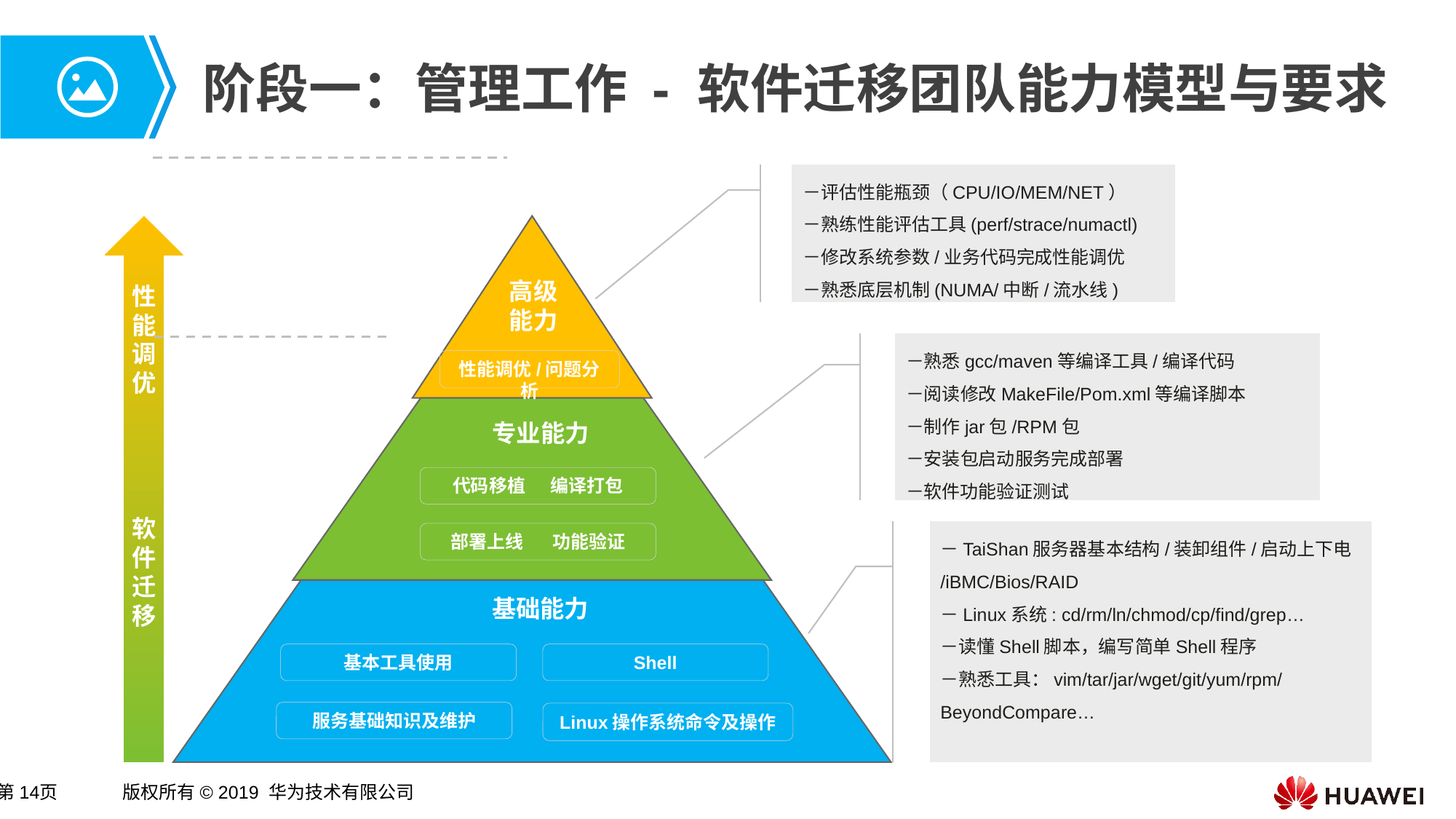

# 阶段一：管理工作 - 软件迁移团队能力模型与要求
－评估性能瓶颈（CPU/IO/MEM/NET）
－熟练性能评估工具(perf/strace/numactl)
－修改系统参数/业务代码完成性能调优
－熟悉底层机制(NUMA/中断/流水线)

－熟悉gcc/maven等编译工具/编译代码
－阅读修改MakeFile/Pom.xml等编译脚本
－制作jar包/RPM包
－安装包启动服务完成部署
－软件功能验证测试
性能调优/问题分析
代码移植      编译打包
－TaiShan服务器基本结构/装卸组件/启动上下电/iBMC/Bios/RAID
－Linux系统: cd/rm/ln/chmod/cp/find/grep…
－读懂Shell脚本，编写简单Shell程序
－熟悉工具：vim/tar/jar/wget/git/yum/rpm/BeyondCompare…
部署上线       功能验证
基本工具使用
Shell
服务基础知识及维护
Linux操作系统命令及操作
高级
能力
专业能力
基础能力
性能调优

软件迁移